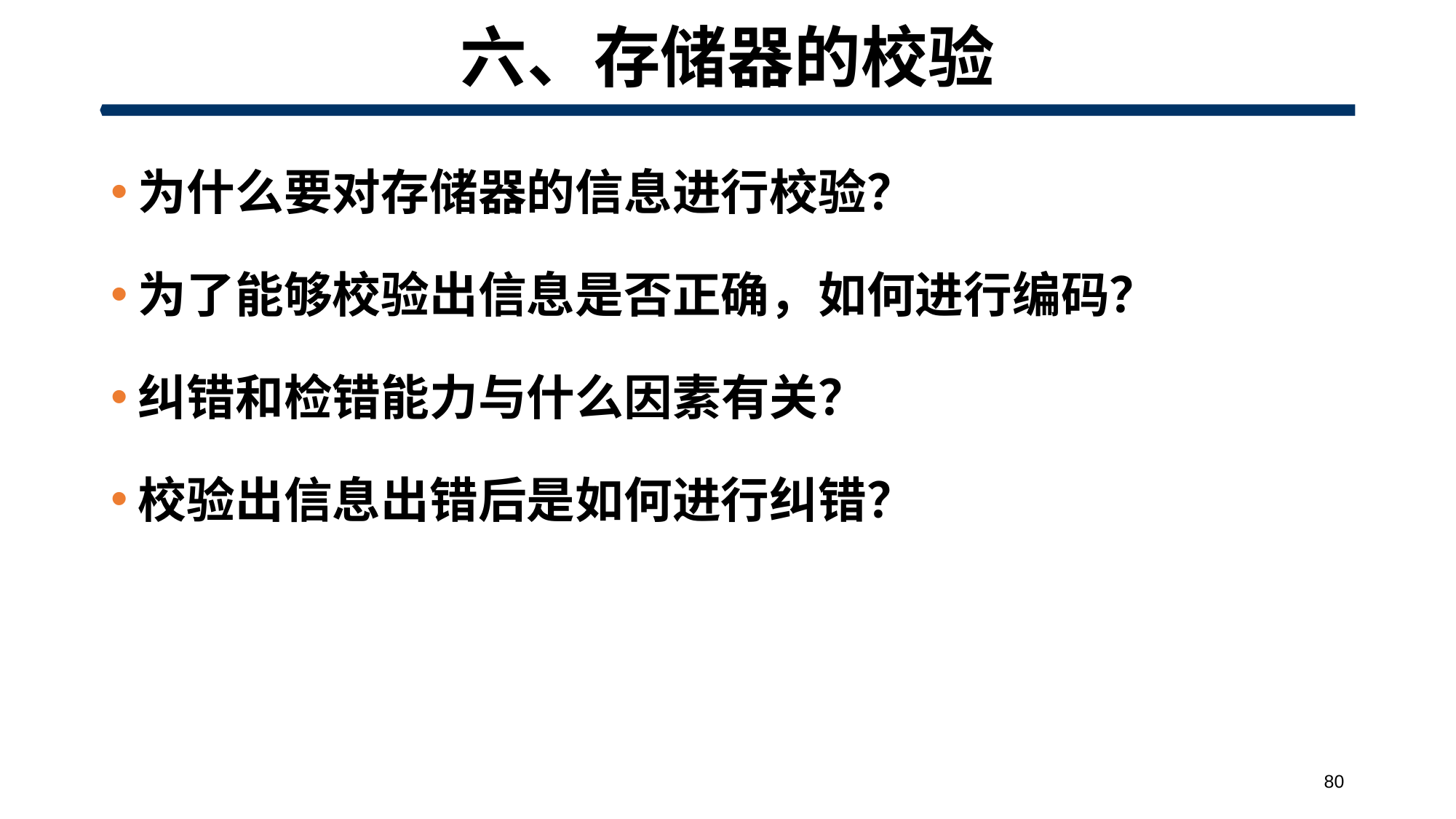

# 六、存储器的校验
为什么要对存储器的信息进行校验？
为了能够校验出信息是否正确，如何进行编码？
纠错和检错能力与什么因素有关？
校验出信息出错后是如何进行纠错？

80